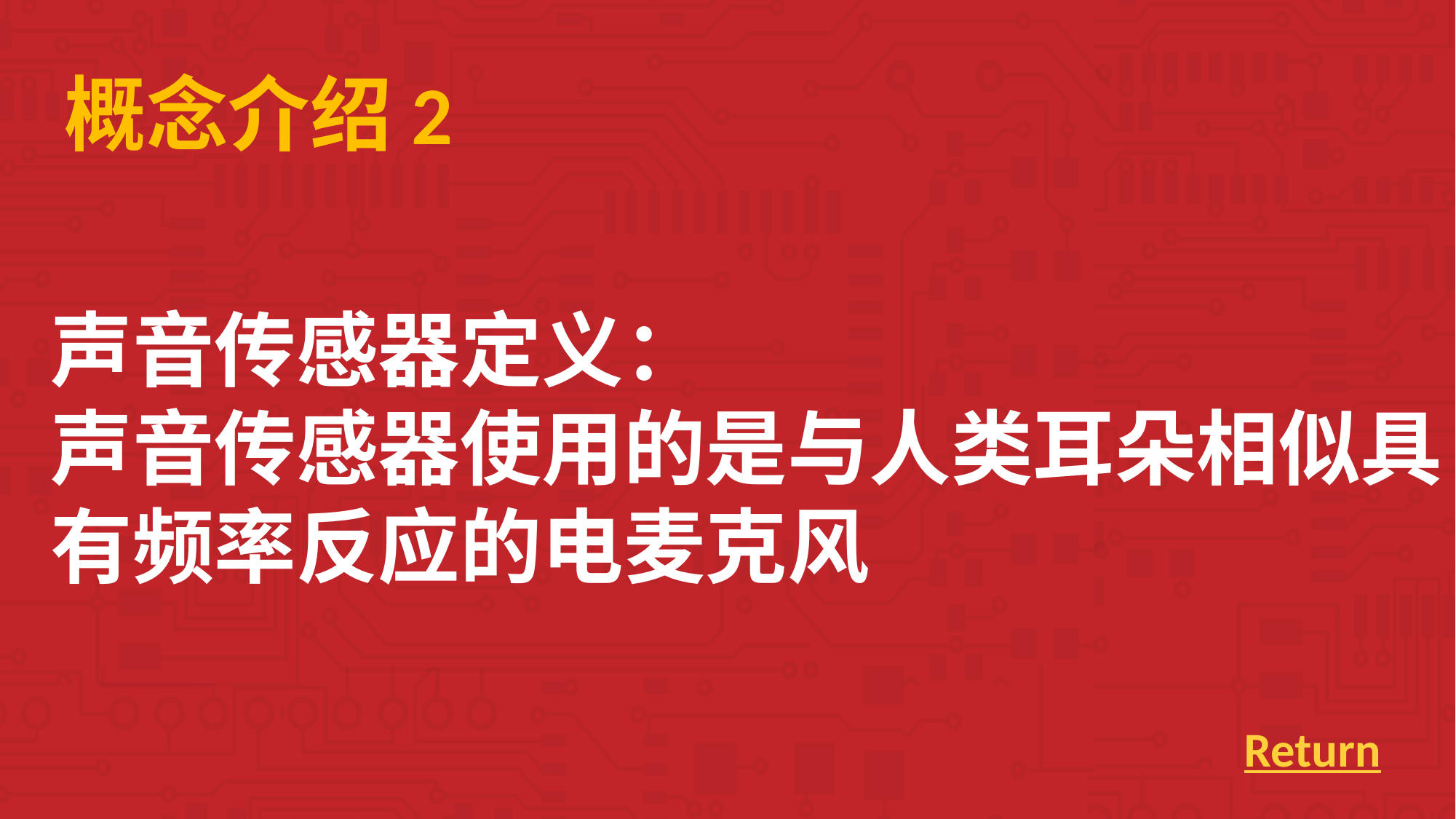

概念介绍2
声音传感器定义：
声音传感器使用的是与人类耳朵相似具有频率反应的电麦克风
Return